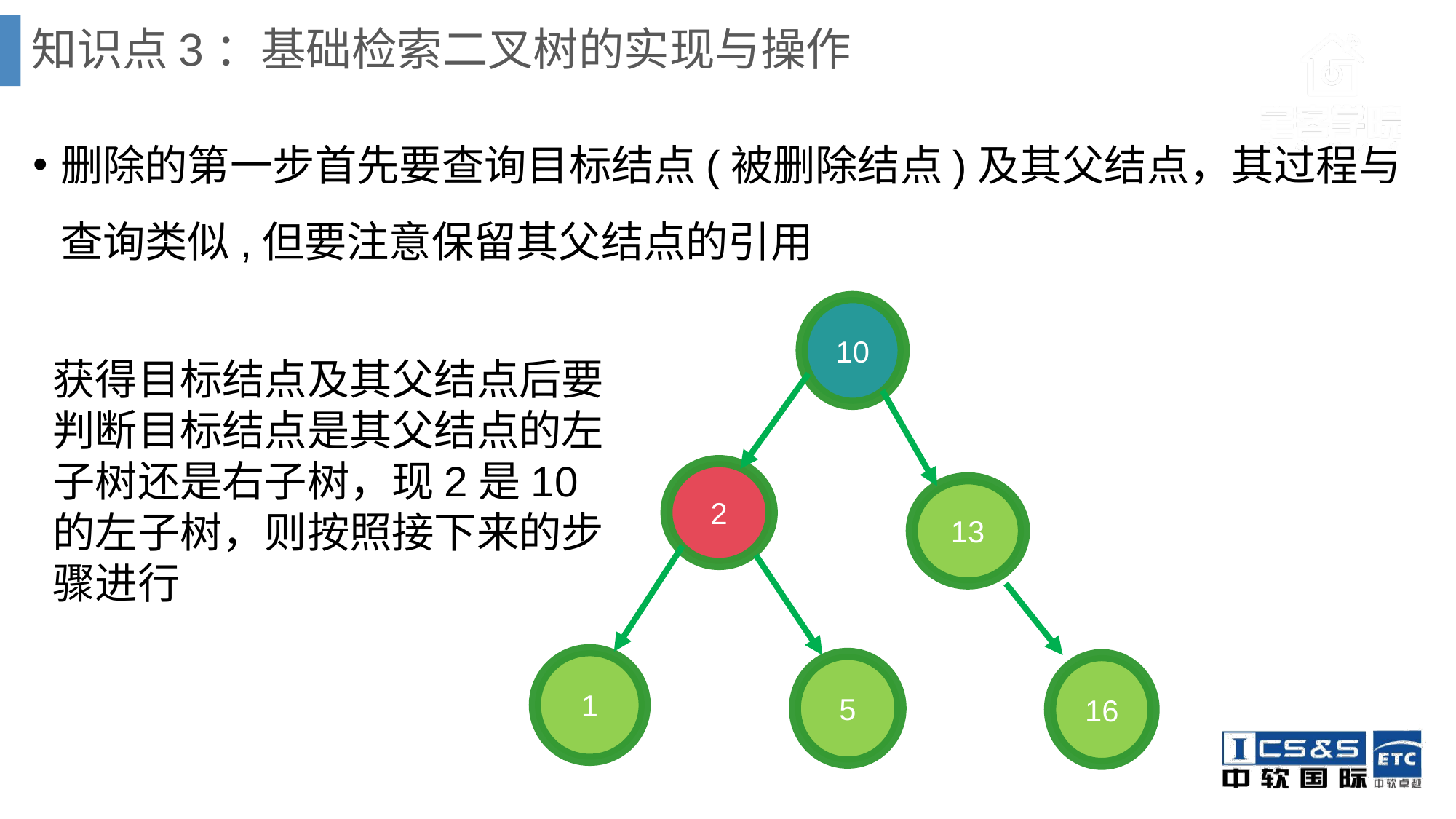

# 知识点3：基础检索二叉树的实现与操作
删除的第一步首先要查询目标结点(被删除结点)及其父结点，其过程与查询类似,但要注意保留其父结点的引用
10
获得目标结点及其父结点后要判断目标结点是其父结点的左子树还是右子树，现2是10的左子树，则按照接下来的步骤进行

2
13

1
5
16